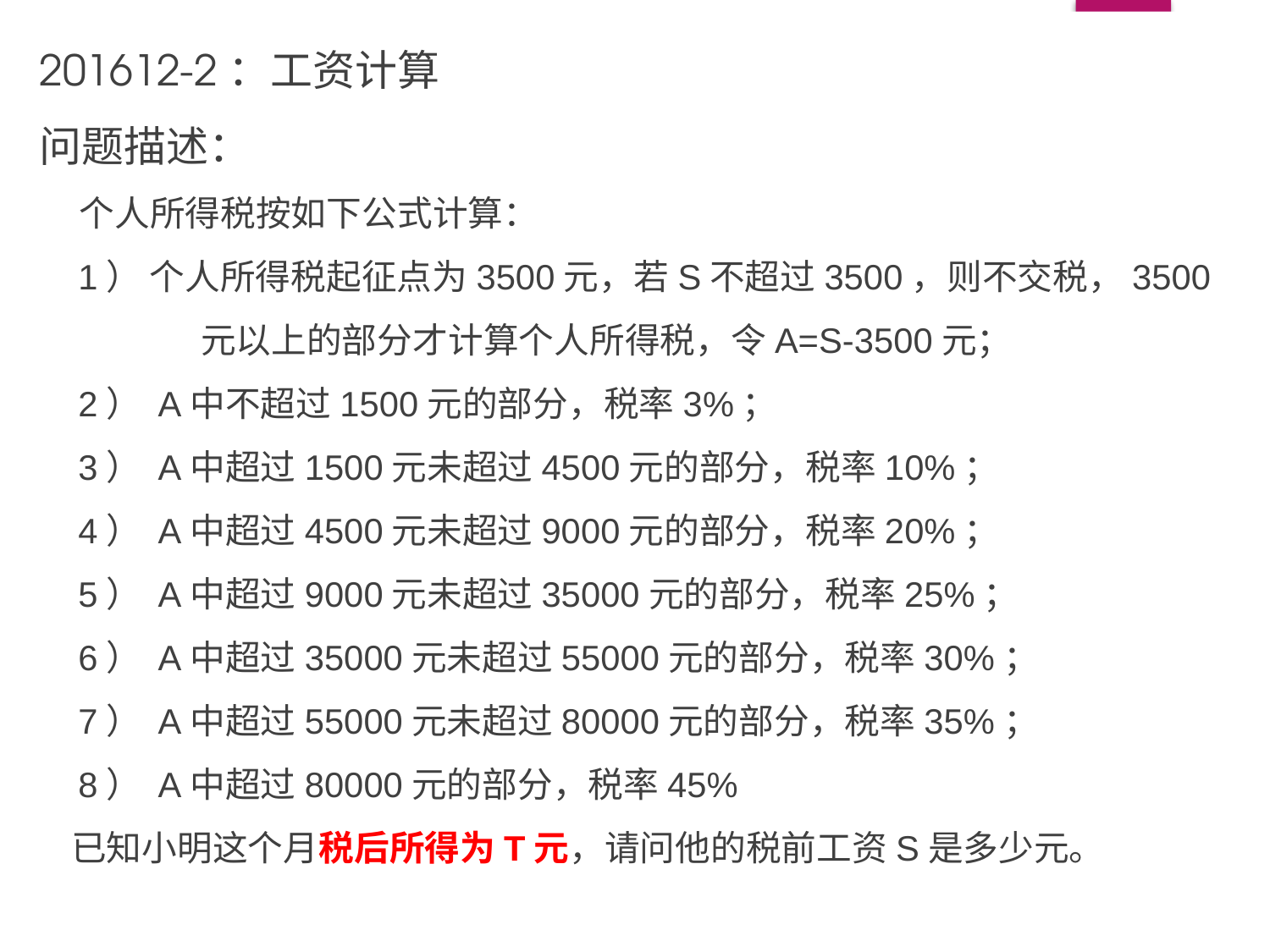

201612-2：工资计算
问题描述：
    个人所得税按如下公式计算：
    1） 个人所得税起征点为3500元，若S不超过3500，则不交税，3500元以上的部分才计算个人所得税，令A=S-3500元；
    2） A中不超过1500元的部分，税率3%；
    3） A中超过1500元未超过4500元的部分，税率10%；
    4） A中超过4500元未超过9000元的部分，税率20%；
    5） A中超过9000元未超过35000元的部分，税率25%；
    6） A中超过35000元未超过55000元的部分，税率30%；
    7） A中超过55000元未超过80000元的部分，税率35%；
    8） A中超过80000元的部分，税率45%
   已知小明这个月税后所得为T元，请问他的税前工资S是多少元。